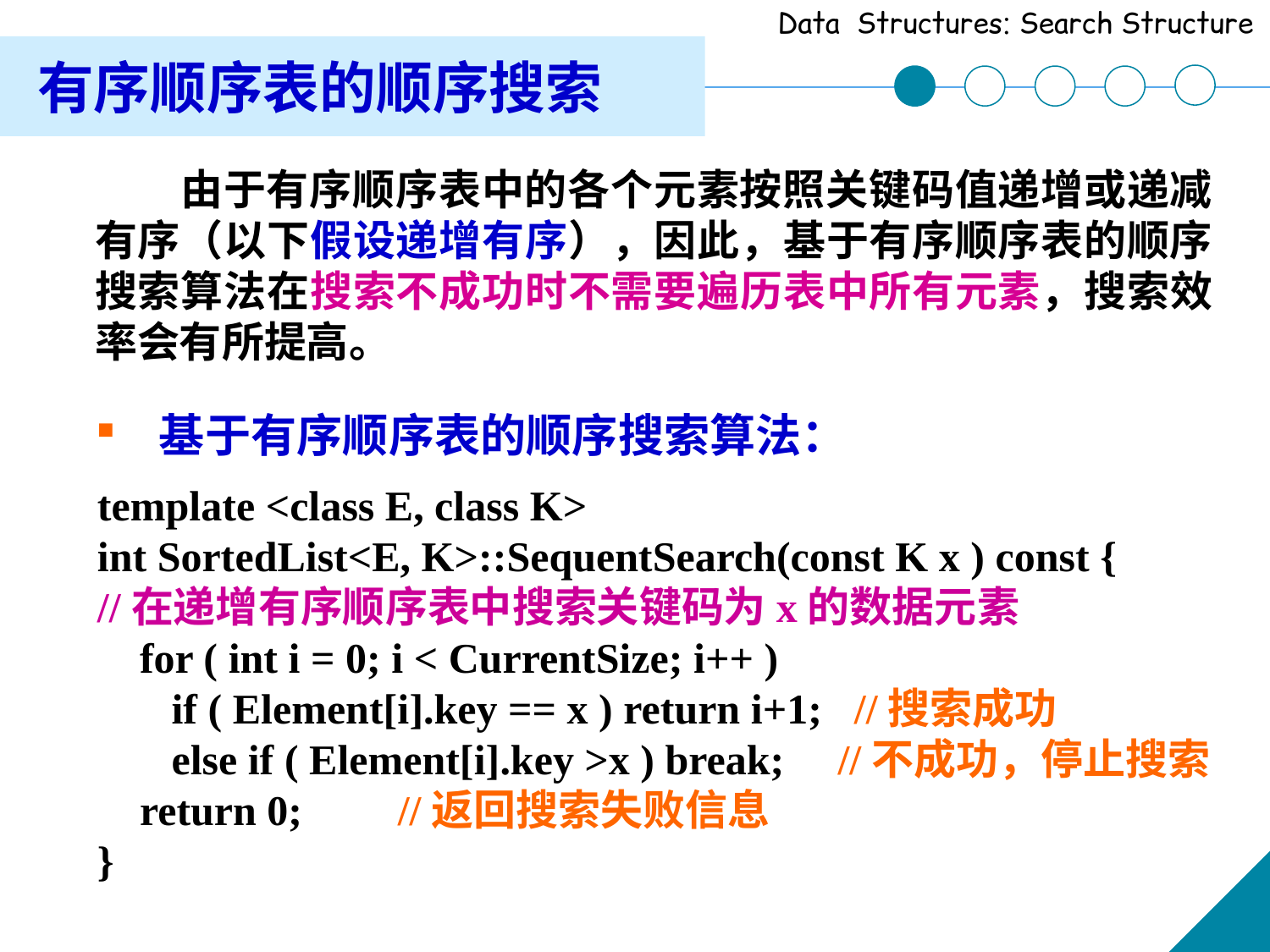

有序顺序表的顺序搜索

            由于有序顺序表中的各个元素按照关键码值递增或递减有序（以下假设递增有序），因此，基于有序顺序表的顺序搜索算法在搜索不成功时不需要遍历表中所有元素，搜索效率会有所提高。
  基于有序顺序表的顺序搜索算法：

template <class E, class K>
int SortedList<E, K>::SequentSearch(const K x ) const {
//在递增有序顺序表中搜索关键码为x的数据元素
    for ( int i = 0; i < CurrentSize; i++ )
       if ( Element[i].key == x ) return i+1;   //搜索成功
       else if ( Element[i].key >x ) break;     //不成功，停止搜索
    return 0;         //返回搜索失败信息
}